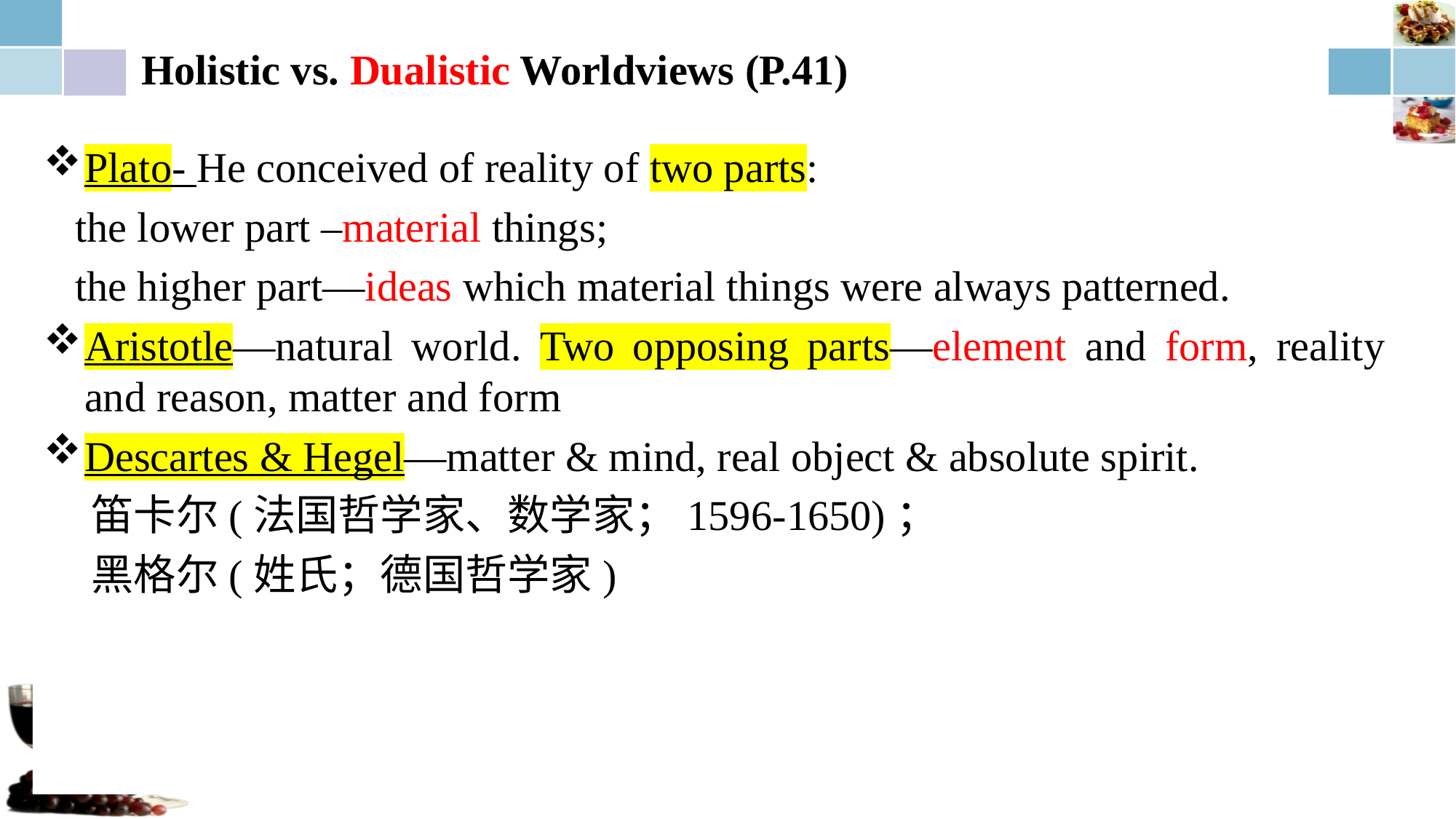

# Holistic vs. Dualistic Worldviews (P.41)
Plato- He conceived of reality of two parts:
   the lower part –material things;
   the higher part—ideas which material things were always patterned.
Aristotle—natural world. Two opposing parts—element and form, reality and reason, matter and form
Descartes & Hegel—matter & mind, real object & absolute spirit.
    笛卡尔(法国哲学家、数学家；1596-1650)；
    黑格尔(姓氏；德国哲学家)